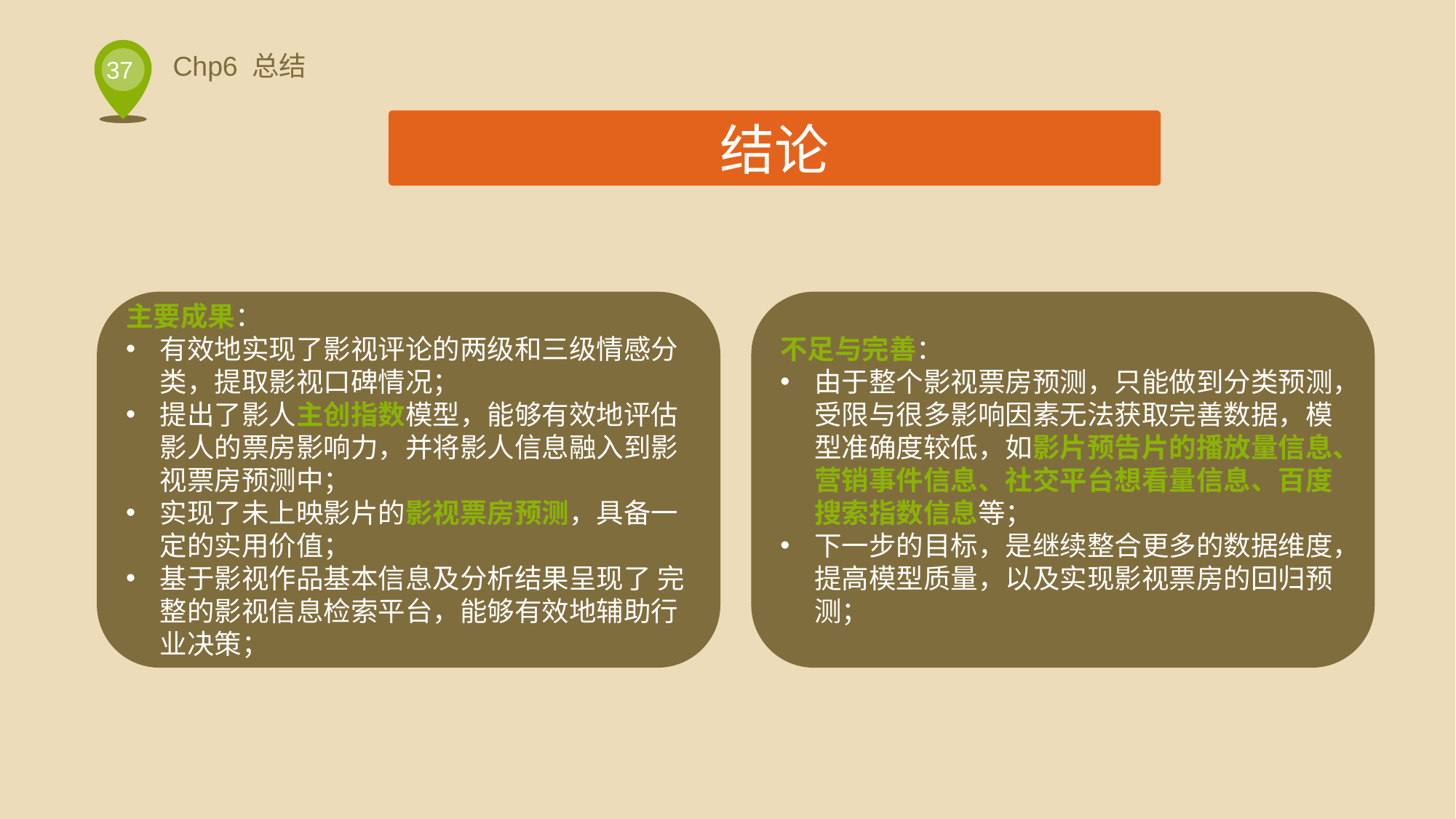

结论
主要成果：
有效地实现了影视评论的两级和三级情感分类，提取影视口碑情况；
提出了影人主创指数模型，能够有效地评估影人的票房影响力，并将影人信息融入到影视票房预测中；
实现了未上映影片的影视票房预测，具备一定的实用价值；
基于影视作品基本信息及分析结果呈现了 完整的影视信息检索平台，能够有效地辅助行业决策；
不足与完善：
由于整个影视票房预测，只能做到分类预测，受限与很多影响因素无法获取完善数据，模型准确度较低，如影片预告片的播放量信息、营销事件信息、社交平台想看量信息、百度搜索指数信息等；
下一步的目标，是继续整合更多的数据维度，提高模型质量，以及实现影视票房的回归预测；